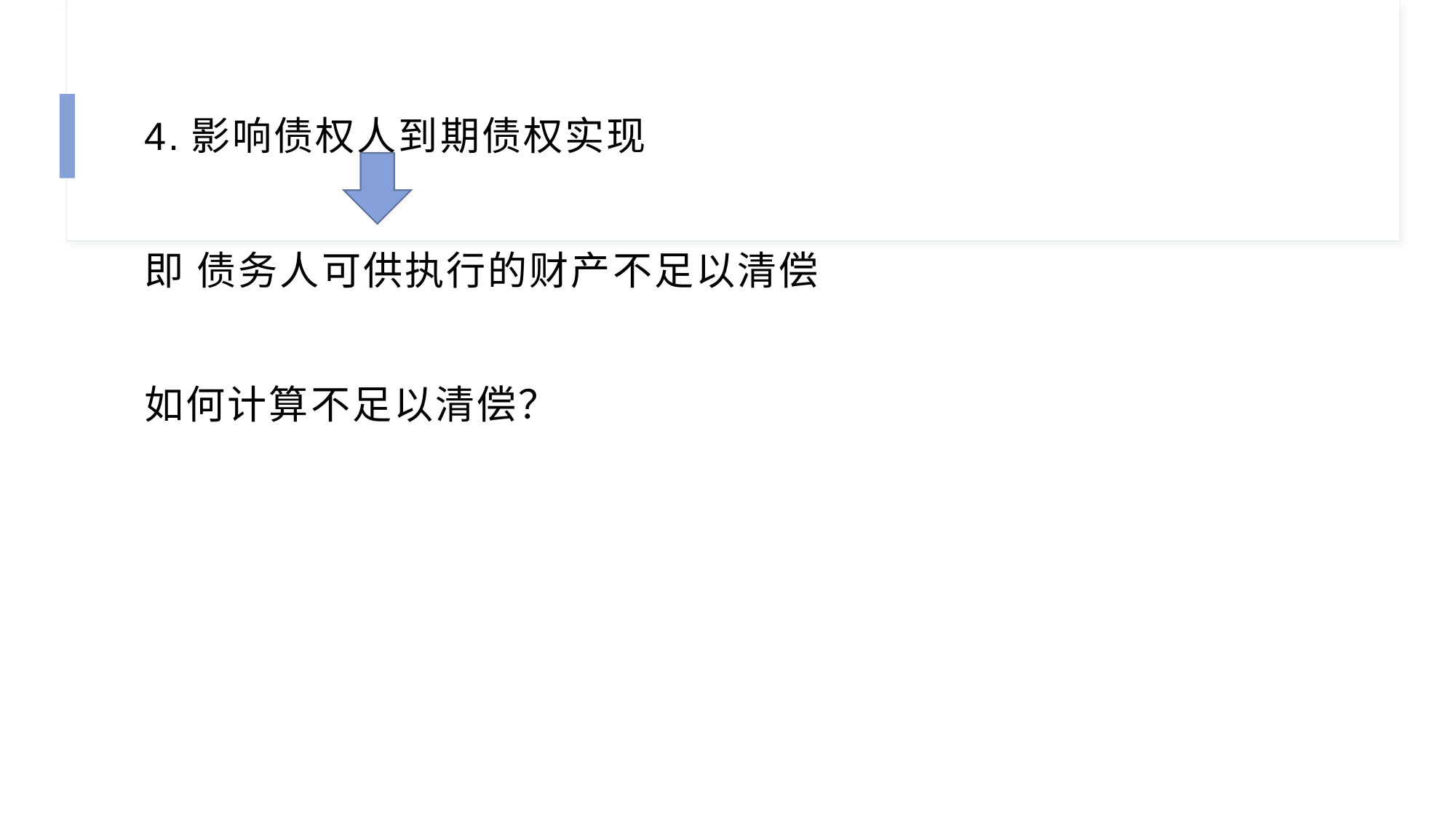

4.影响债权人到期债权实现

即 债务人可供执行的财产不足以清偿

如何计算不足以清偿？